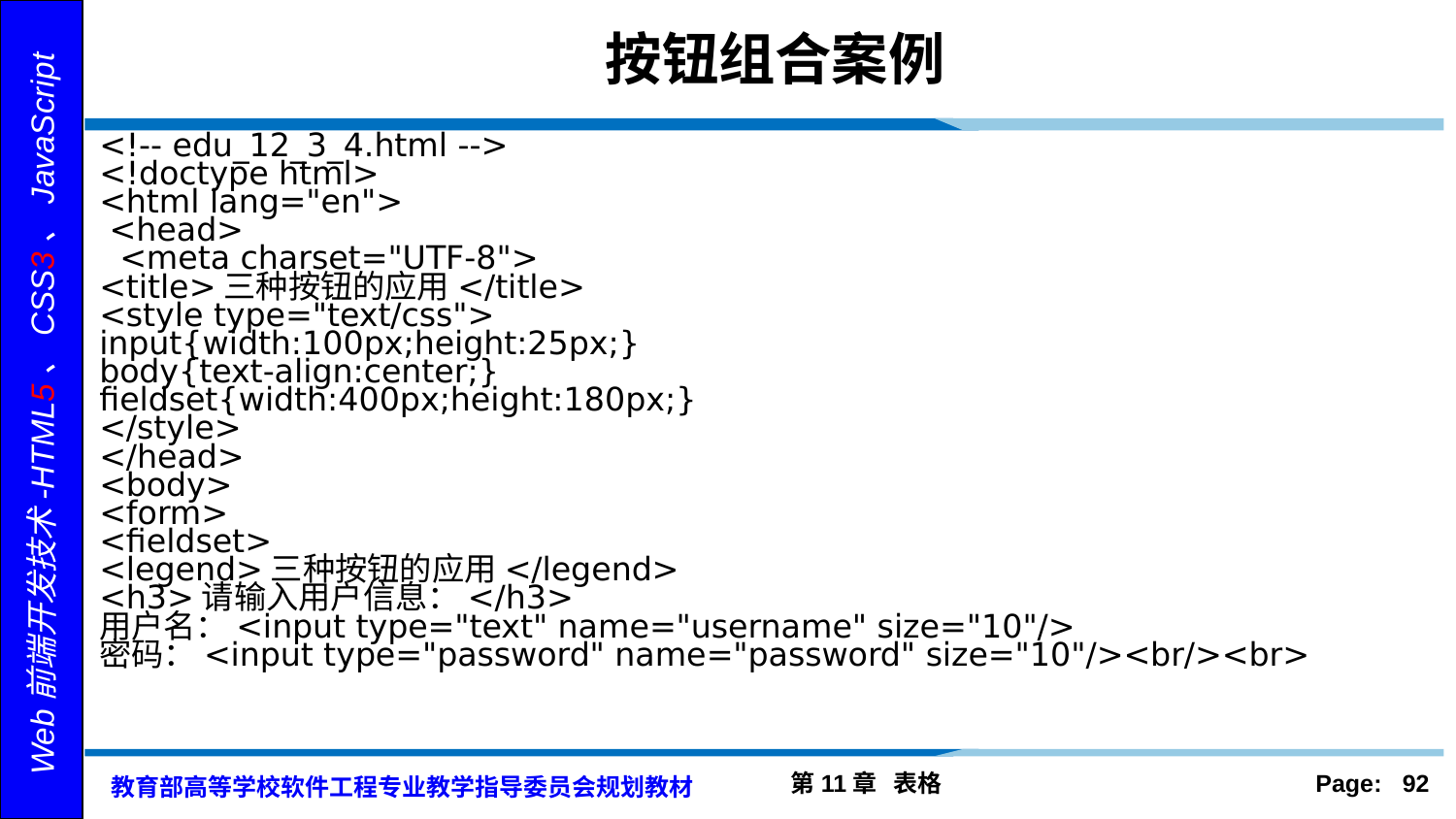

# 按钮组合案例
<!-- edu_12_3_4.html -->
<!doctype html>
<html lang="en">
 <head>
  <meta charset="UTF-8">
<title>三种按钮的应用</title>
<style type="text/css">
input{width:100px;height:25px;}
body{text-align:center;}
fieldset{width:400px;height:180px;}
</style>
</head>
<body>
<form>
<fieldset>
<legend>三种按钮的应用</legend>
<h3>请输入用户信息：</h3>
用户名：<input type="text" name="username" size="10"/>
密码：<input type="password" name="password" size="10"/><br/><br>